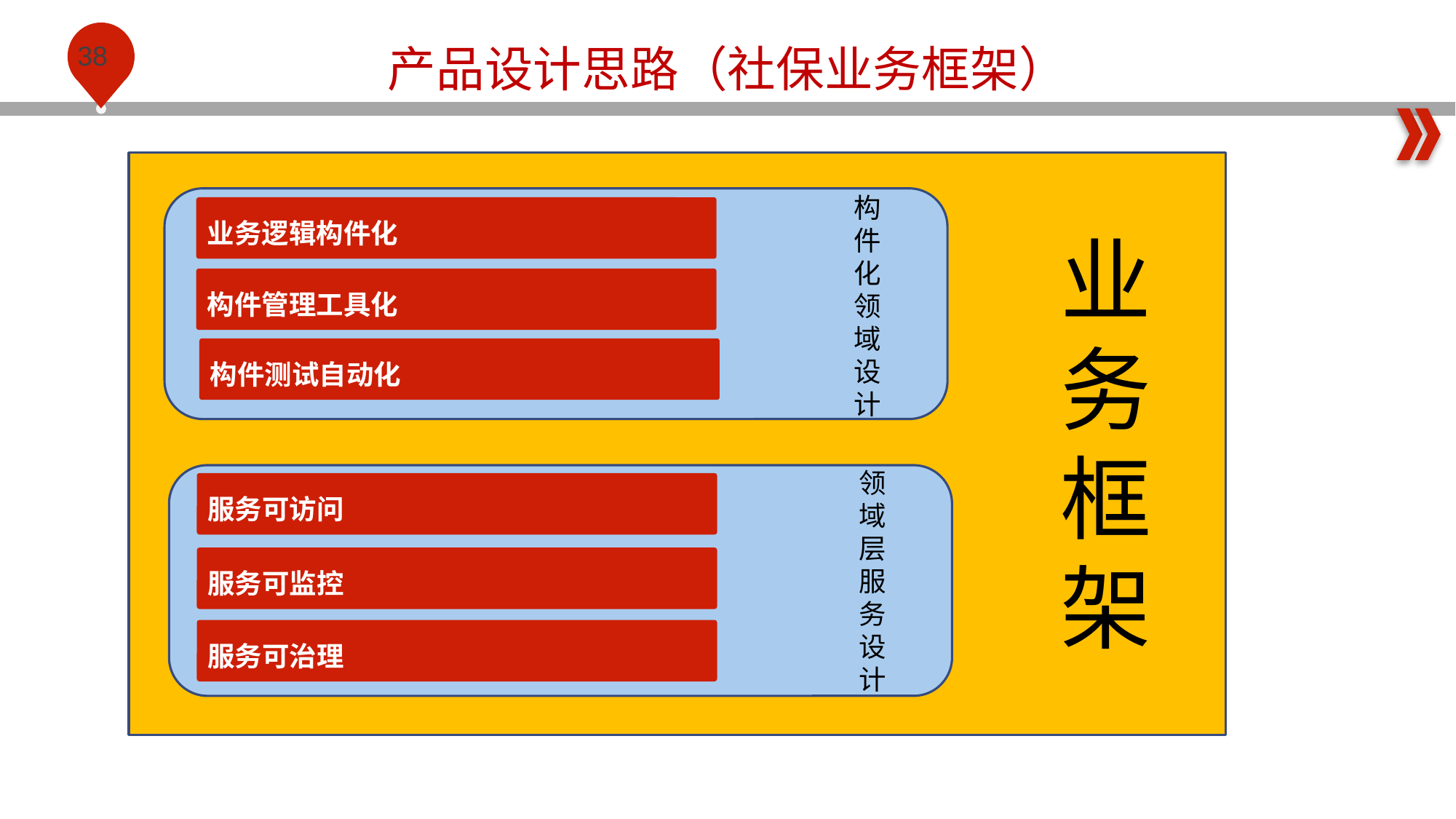

产品设计思路（社保业务框架）

构件化领域设计

业务逻辑构件化
业务框架

构件管理工具化

构件测试自动化
领域层
服务设计

服务可访问

服务可监控

服务可治理